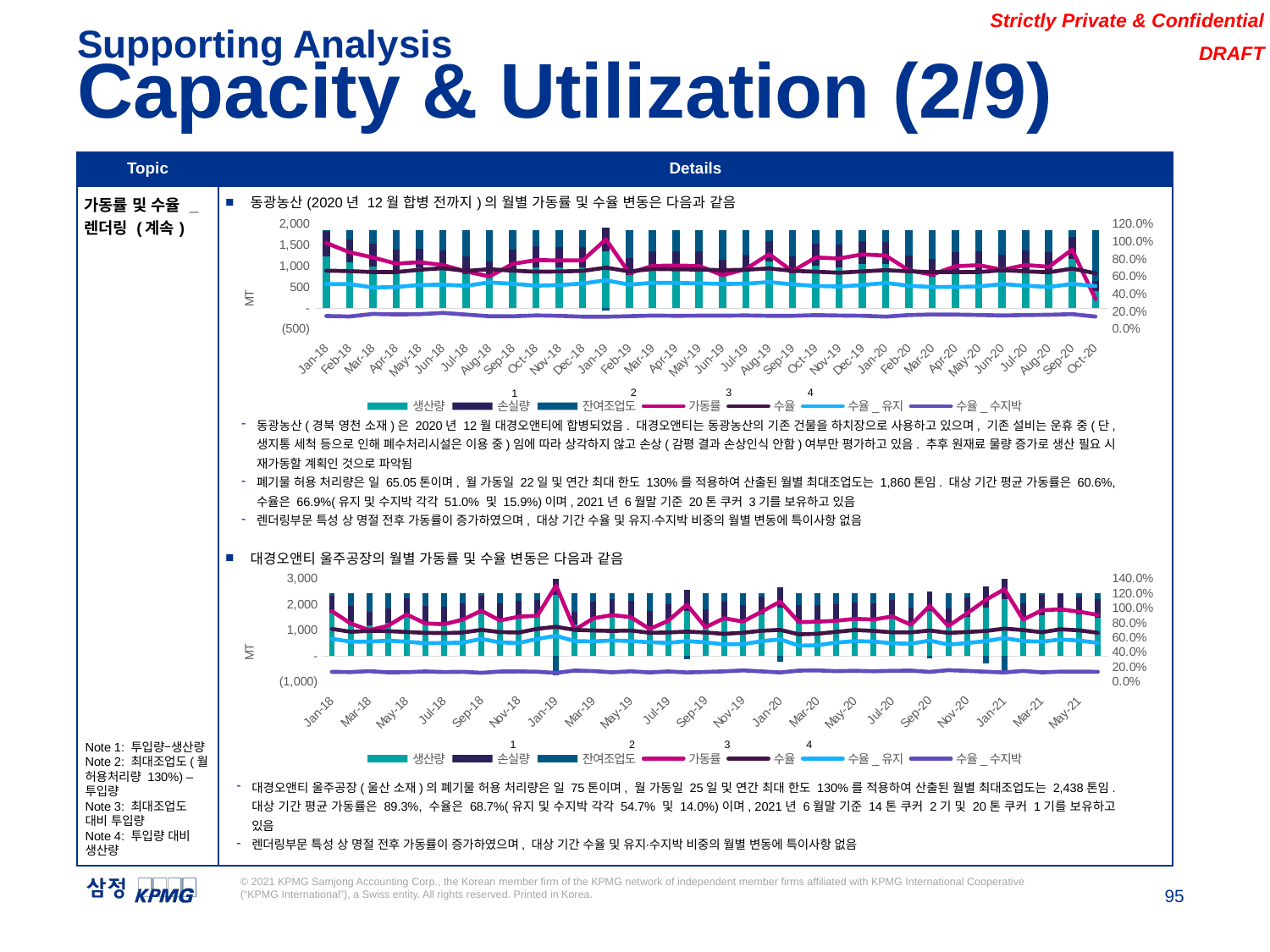

Supporting Analysis

Capacity & Utilization (2/9)
| Topic | Details |
| --- | --- |
| 가동률 및 수율 \_렌더링 (계속) | 동광농산(2020년 12월 합병 전까지)의 월별 가동률 및 수율 변동은 다음과 같음 대경오앤티 울주공장의 월별 가동률 및 수율 변동은 다음과 같음 |

### Chart

| Category | 생산량 | 손실량 | 잔여조업도 | 가동률 | 수율 | 수율_유지 | 수율_수지박 |
|---|---|---|---|---|---|---|---|
| 43101 | 1228.0 | 605.8678 | 26.562199999999848 | 0.9857225480130938 | 0.669622968460431 | 0.516940206922222 | 0.15268276153820903 |
| 43132 | 1087.0 | 549.0830000000001 | 224.34699999999975 | 0.879411211386615 | 0.664391720957922 | 0.5170886807087415 | 0.1473030402491805 |
| 43160 | 997.0 | 528.279 | 335.15099999999984 | 0.8198529372241902 | 0.6536509058342769 | 0.4772897286332533 | 0.17636117720102354 |
| 43191 | 913.0 | 482.9390000000001 | 464.49099999999976 | 0.7503313750047034 | 0.654040040431566 | 0.4835454844373572 | 0.1704945559942089 |
| 43221 | 969.0 | 455.8876 | 435.5423999999998 | 0.7658915412028403 | 0.6800536407222577 | 0.5067066342636429 | 0.1733470064586147 |
| 43252 | 953.0 | 412.606 | 494.82399999999984 | 0.7340270797611306 | 0.697858679589867 | 0.5096638415472692 | 0.18819483804259793 |
| 43282 | 819.0 | 410.24299999999994 | 631.1869999999999 | 0.660730583789769 | 0.6662637086401957 | 0.49705387787443167 | 0.16920983076576399 |
| 43313 | 771.0 | 352.471 | 736.9589999999998 | 0.6038770606795204 | 0.686266045140462 | 0.5358393763612946 | 0.1504266687791674 |
| 43344 | 931.0 | 459.2059999999999 | 470.22399999999993 | 0.7472498293405289 | 0.6696849243925002 | 0.5200668102425109 | 0.1496181141499893 |
| 43374 | 967.0 | 503.05500000000006 | 390.3749999999998 | 0.7901694769488775 | 0.6577985177425334 | 0.49862079990204444 | 0.15917771784048895 |
| 43405 | 965.0 | 497.26099999999997 | 398.16899999999987 | 0.7859801228748193 | 0.6599369059285586 | 0.5053817341774143 | 0.1545551717511443 |
| 43435 | 977.0 | 486.461 | 396.9689999999998 | 0.7866251350494241 | 0.6675955150154326 | 0.5234167497459788 | 0.14417876526945372 |
| 43466 | 1345.0 | 565.0 | -49.570000000000164 | 1.0266443779126333 | 0.7041884816753927 | 0.5602094240837696 | 0.14397905759162305 |
| 43497 | 789.0 | 404.0 | 667.4299999999998 | 0.6412496035862677 | 0.6613579212070411 | 0.5104777870913663 | 0.15088013411567477 |
| 43525 | 929.0 | 419.0 | 512.4299999999998 | 0.7245636761393872 | 0.6891691394658753 | 0.5318991097922848 | 0.1572700296735905 |
| 43556 | 926.0 | 426.0 | 508.42999999999984 | 0.7267137167214032 | 0.6849112426035503 | 0.5303254437869822 | 0.15458579881656806 |
| 43586 | 919.0 | 428.0 | 513.4299999999998 | 0.7240261659938833 | 0.682256867112101 | 0.5256124721603563 | 0.15664439495174462 |
| 43617 | 776.0 | 374.0 | 710.4299999999998 | 0.6181366673295959 | 0.6747826086956522 | 0.5182608695652174 | 0.1565217391304348 |
| 43647 | 871.0 | 409.0 | 580.4299999999998 | 0.6880129862451154 | 0.68046875 | 0.52109375 | 0.159375 |
| 43678 | 1109.0 | 487.0 | 264.42999999999984 | 0.8578661922243783 | 0.6948621553884712 | 0.5401002506265664 | 0.15476190476190477 |
| 43709 | 824.0 | 409.0 | 627.4299999999998 | 0.6627500094064276 | 0.6682887266828873 | 0.51338199513382 | 0.1549067315490673 |
| 43739 | 1004.0 | 522.0 | 334.42999999999984 | 0.8202404820390986 | 0.6579292267365662 | 0.4954128440366973 | 0.16251638269986893 |
| 43770 | 973.0 | 532.0 | 355.42999999999984 | 0.8089527689835146 | 0.6465116279069767 | 0.4883720930232558 | 0.15813953488372093 |
| 43800 | 1052.0 | 539.0 | 269.42999999999984 | 0.8551786414968583 | 0.6612193588937775 | 0.5059710873664363 | 0.1552482715273413 |
| 43831 | 1058.0 | 508.3499999999999 | 294.0799999999999 | 0.8419290164101848 | 0.6754556772113512 | 0.529894340345389 | 0.1455613368659623 |
| 43862 | 828.0 | 422.2339999999999 | 610.1959999999999 | 0.6720134592540434 | 0.662276021928695 | 0.4983067169825809 | 0.1639693049461141 |
| 43891 | 761.0 | 403.5250000000001 | 695.9049999999997 | 0.6259440021930415 | 0.6534853266353233 | 0.48345892101929966 | 0.1700264056160237 |
| 43922 | 875.0 | 464.27 | 521.1599999999999 | 0.7198712125691373 | 0.6533409992010573 | 0.48459235255026994 | 0.16874864665078737 |
| 43952 | 891.0 | 472.1790000000001 | 497.25099999999975 | 0.7327225426379924 | 0.6536192238876919 | 0.4892974436959489 | 0.16432178019174296 |
| 43983 | 855.0 | 410.2249999999999 | 595.2049999999999 | 0.6800712738452939 | 0.675769131972574 | 0.5169041079649865 | 0.1588650240075876 |
| 44013 | 904.0 | 462.28099999999995 | 494.1489999999999 | 0.7343898991093457 | 0.6616501290730091 | 0.49770142452394495 | 0.1639487045490642 |
| 44044 | 864.0 | 463.71000000000004 | 532.7199999999998 | 0.7136575952871111 | 0.6507445149919786 | 0.4842925036340767 | 0.16645201135790194 |
| 44075 | 1173.0 | 519.508 | 167.9219999999998 | 0.909740221346678 | 0.6930543312055246 | 0.518756779879327 | 0.17429755132619756 |
| 44105 | 412.0 | 231.586 | 1216.8439999999998 | 0.34593400450433504 | 0.6401630862075931 | 0.49410645974275386 | 0.1460566264648392 |
3
2
4
1
동광농산(경북 영천 소재)은 2020년 12월 대경오앤티에 합병되었음. 대경오앤티는 동광농산의 기존 건물을 하치장으로 사용하고 있으며, 기존 설비는 운휴 중(단, 생지통 세척 등으로 인해 폐수처리시설은 이용 중)임에 따라 상각하지 않고 손상(감평 결과 손상인식 안함)여부만 평가하고 있음. 추후 원재료 물량 증가로 생산 필요 시 재가동할 계획인 것으로 파악됨
폐기물 허용 처리량은 일 65.05톤이며, 월 가동일 22일 및 연간 최대 한도 130%를 적용하여 산출된 월별 최대조업도는 1,860톤임. 대상 기간 평균 가동률은 60.6%, 수율은 66.9%(유지 및 수지박 각각 51.0% 및 15.9%)이며, 2021년 6월말 기준 20톤 쿠커 3기를 보유하고 있음
렌더링부문 특성 상 명절 전후 가동률이 증가하였으며, 대상 기간 수율 및 유지∙수지박 비중의 월별 변동에 특이사항 없음

### Chart

| Category | 생산량 | 손실량 | 잔여조업도 | 가동률 | 수율 | 수율_유지 | 수율_수지박 |
|---|---|---|---|---|---|---|---|
| 43101 | 1692.0 | 654.5889999999999 | 90.91100000000006 | 0.9627031794871794 | 0.7210465914567912 | 0.5851045922400557 | 0.13594199921673544 |
| 43132 | 1318.0 | 619.086 | 500.414 | 0.7947019487179487 | 0.6804034513697378 | 0.5477299407460484 | 0.1326735106236894 |
| 43160 | 1187.0 | 525.988 | 724.512 | 0.7027643076923077 | 0.6929412231726083 | 0.5475811856241841 | 0.14536003754842416 |
| 43191 | 1280.0 | 575.402 | 582.098 | 0.7611905641025641 | 0.6898774497386551 | 0.5605254279126571 | 0.1293520218259978 |
| 43221 | 1514.0 | 718.7366000000002 | 204.76339999999982 | 0.9159945025641026 | 0.6780916297963673 | 0.5468625363153002 | 0.13122909348106712 |
| 43252 | 1293.0 | 645.5440000000001 | 498.9559999999999 | 0.7953001025641026 | 0.6669954357497173 | 0.5256522420950982 | 0.14134319365461914 |
| 43282 | 1266.0 | 642.2719999999999 | 529.2280000000001 | 0.7828808205128205 | 0.6634274359210847 | 0.529798686979634 | 0.1336287489414507 |
| 43313 | 1385.0 | 678.52 | 373.98 | 0.8465723076923077 | 0.6711832209040862 | 0.5340389237807242 | 0.137144297123362 |
| 43344 | 1667.0 | 689.8449999999998 | 80.6550000000002 | 0.9669107692307691 | 0.7073014984014647 | 0.5842556468499202 | 0.12304585155154456 |
| 43374 | 1376.0 | 658.3800000000001 | 403.1199999999999 | 0.834617435897436 | 0.6763731456266774 | 0.5362813240397566 | 0.14009182158692082 |
| 43405 | 1451.0 | 710.1685000000002 | 276.3314999999998 | 0.8866332307692308 | 0.6713960526446687 | 0.5293432696247423 | 0.14205278301992647 |
| 43435 | 1582.0 | 610.7339999999999 | 244.76600000000008 | 0.8995831794871795 | 0.7214737400888571 | 0.5842021877710657 | 0.1372715523177914 |
| 43466 | 2390.0 | 803.0 | -755.5 | 1.309948717948718 | 0.7485123708111494 | 0.6266833698715941 | 0.12182900093955527 |
| 43497 | 1220.0 | 505.0 | 712.5 | 0.7076923076923077 | 0.7072463768115942 | 0.553623188405797 | 0.1536231884057971 |
| 43525 | 1471.0 | 636.0 | 330.5 | 0.8644102564102564 | 0.6981490270526816 | 0.5510204081632653 | 0.14712861888941622 |
| 43556 | 1533.0 | 680.0 | 224.5 | 0.9078974358974359 | 0.692724807953005 | 0.5630366018978762 | 0.1296882060551288 |
| 43586 | 1499.0 | 647.0 | 291.5 | 0.8804102564102564 | 0.6985088536812675 | 0.5549860205032618 | 0.1435228331780056 |
| 43617 | 1170.0 | 583.0 | 684.5 | 0.7191794871794872 | 0.6674272675413577 | 0.5396463205932687 | 0.127780946948089 |
| 43647 | 1358.0 | 664.0 | 415.5 | 0.8295384615384616 | 0.6716122650840751 | 0.5301681503461919 | 0.1414441147378833 |
| 43678 | 1750.0 | 810.0 | -122.5 | 1.0502564102564103 | 0.68359375 | 0.555859375 | 0.127734375 |
| 43709 | 1217.0 | 594.0 | 626.5 | 0.7429743589743589 | 0.6720044174489233 | 0.537272225289895 | 0.13473219215902815 |
| 43739 | 1377.0 | 732.0 | 328.5 | 0.8652307692307692 | 0.6529160739687055 | 0.510194404931247 | 0.1427216690374585 |
| 43770 | 1336.0 | 662.0 | 439.5 | 0.8196923076923077 | 0.6686686686686687 | 0.513013013013013 | 0.15565565565565564 |
| 43800 | 1615.0 | 709.0 | 113.5 | 0.9534358974358974 | 0.6949225473321858 | 0.5529259896729777 | 0.14199655765920827 |
| 43831 | 1881.0 | 779.094 | -222.59400000000005 | 1.0913206153846153 | 0.7071178687670435 | 0.5789269101016731 | 0.12819095866537047 |
| 43862 | 1280.0 | 702.0830000000001 | 455.4169999999999 | 0.8131622564102564 | 0.6457852673172617 | 0.492411266329412 | 0.15337400098784965 |
| 43891 | 1306.0 | 688.0730000000001 | 443.4269999999999 | 0.8180812307692308 | 0.6549409174087407 | 0.49897872344693495 | 0.1559621939618058 |
| 43922 | 1379.0 | 648.238 | 410.26199999999994 | 0.8316873846153846 | 0.6802358677175546 | 0.5347176799172075 | 0.14551818780034706 |
| 43952 | 1472.0 | 615.6819999999998 | 349.8180000000002 | 0.856484923076923 | 0.7050882270384092 | 0.5546821786076616 | 0.15040604843074762 |
| 43983 | 1432.0 | 634.4090000000001 | 371.0909999999999 | 0.8477575384615385 | 0.6929896259646565 | 0.5487780976563691 | 0.14421152830828746 |
| 44013 | 1462.0 | 707.3870000000002 | 268.11299999999983 | 0.8900049230769231 | 0.6739230944040874 | 0.5236502293044072 | 0.15027286509968021 |
| 44044 | 1272.0 | 618.769 | 546.731 | 0.7757001025641026 | 0.6727421488293917 | 0.5193654010616844 | 0.1533767477677072 |
| 44075 | 1755.0 | 759.4180000000001 | -76.91800000000012 | 1.0315561025641027 | 0.6979746406524293 | 0.5623567760014444 | 0.13561786465098483 |
| 44105 | 1234.0 | 616.9929999999999 | 586.5070000000001 | 0.7593817435897435 | 0.6666691878359345 | 0.5067550228444948 | 0.15991416499143973 |
| 44136 | 1538.0 | 731.0459999999998 | 168.45400000000018 | 0.9308906666666666 | 0.6778179023254708 | 0.5279751930987737 | 0.14984270922669704 |
| 44166 | 1878.0 | 834.8400000000001 | -275.34000000000015 | 1.11296 | 0.692263458220905 | 0.5544005544005544 | 0.13786290382035063 |
| 44197 | 2224.0 | 847.9029999999998 | -634.4029999999998 | 1.2602678974358974 | 0.7239811934165891 | 0.5957219352303768 | 0.12825925818621225 |
| 44228 | 1452.0 | 610.1199999999999 | 375.3800000000001 | 0.8459979487179486 | 0.7041297305685411 | 0.5547688786297597 | 0.14936085193878146 |
| 44256 | 1602.0 | 770.4099999999999 | 65.09000000000015 | 0.9732964102564102 | 0.6752627075421197 | 0.5467014554819782 | 0.12856125206014138 |
| 44287 | 1721.0 | 684.75 | 31.75 | 0.9869743589743589 | 0.7153694274134885 | 0.5765353839758911 | 0.13883404343759742 |
| 44317 | 1628.0 | 695.8180000000002 | 113.68199999999979 | 0.9533612307692308 | 0.7005712151295841 | 0.562006146780858 | 0.1385650683487261 |
| 44348 | 1482.0 | 736.6120000000001 | 218.88799999999992 | 0.9101997948717949 | 0.667985208770168 | 0.5309626018429541 | 0.13702260692721394 |
1
2
3
4
Note 1: 투입량–생산량
Note 2: 최대조업도(월 허용처리량 130%) –투입량
Note 3: 최대조업도 대비 투입량
Note 4: 투입량 대비 생산량
대경오앤티 울주공장(울산 소재)의 폐기물 허용 처리량은 일 75톤이며, 월 가동일 25일 및 연간 최대 한도 130%를 적용하여 산출된 월별 최대조업도는 2,438톤임. 대상 기간 평균 가동률은 89.3%, 수율은 68.7%(유지 및 수지박 각각 54.7% 및 14.0%)이며, 2021년 6월말 기준 14톤 쿠커 2기 및 20톤 쿠커 1기를 보유하고 있음
렌더링부문 특성 상 명절 전후 가동률이 증가하였으며, 대상 기간 수율 및 유지∙수지박 비중의 월별 변동에 특이사항 없음